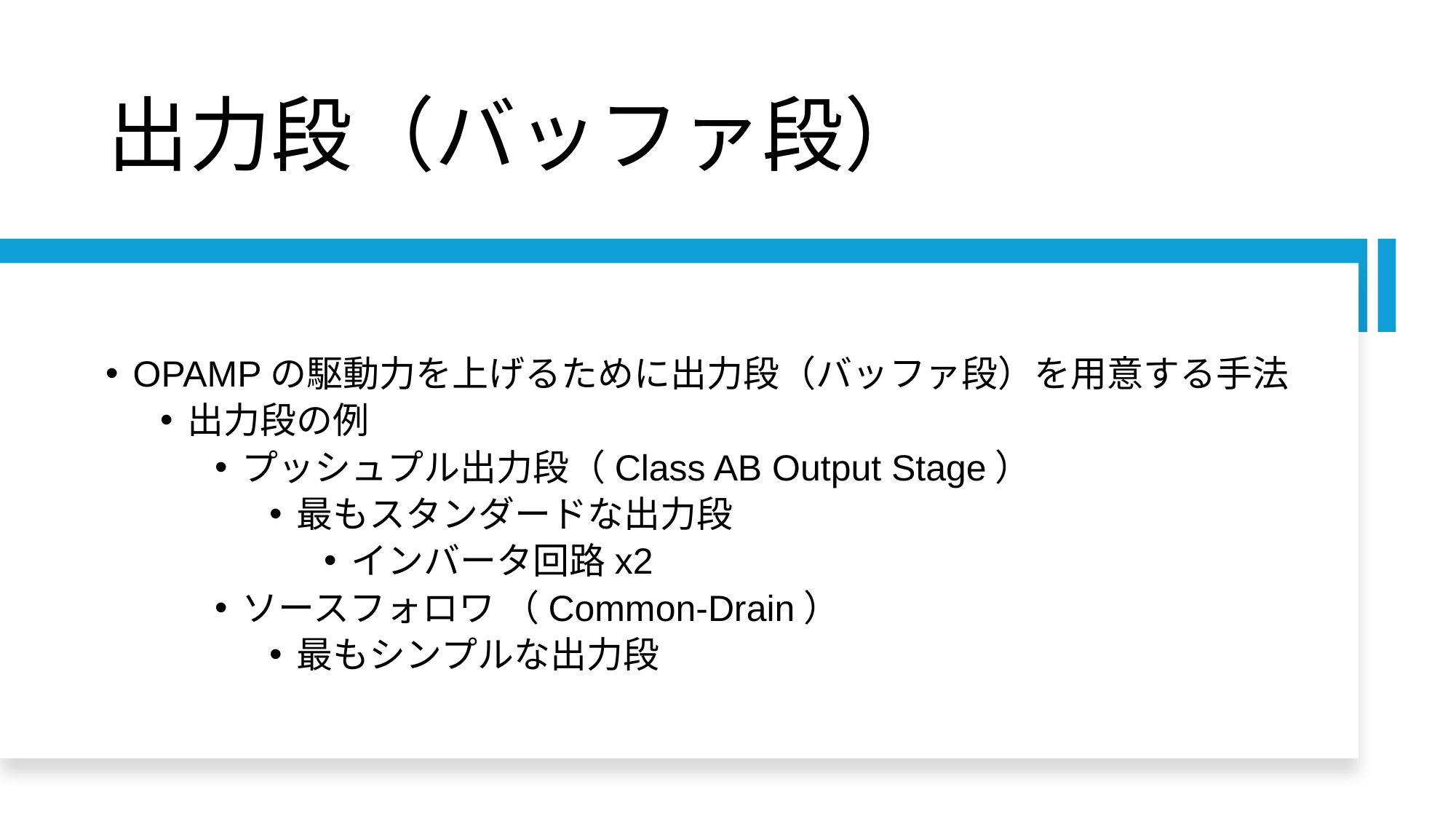

# 出力段（バッファ段）

OPAMPの駆動力を上げるために出力段（バッファ段）を用意する手法
出力段の例
プッシュプル出力段（Class AB Output Stage）
最もスタンダードな出力段
インバータ回路x2
ソースフォロワ （Common-Drain）
最もシンプルな出力段